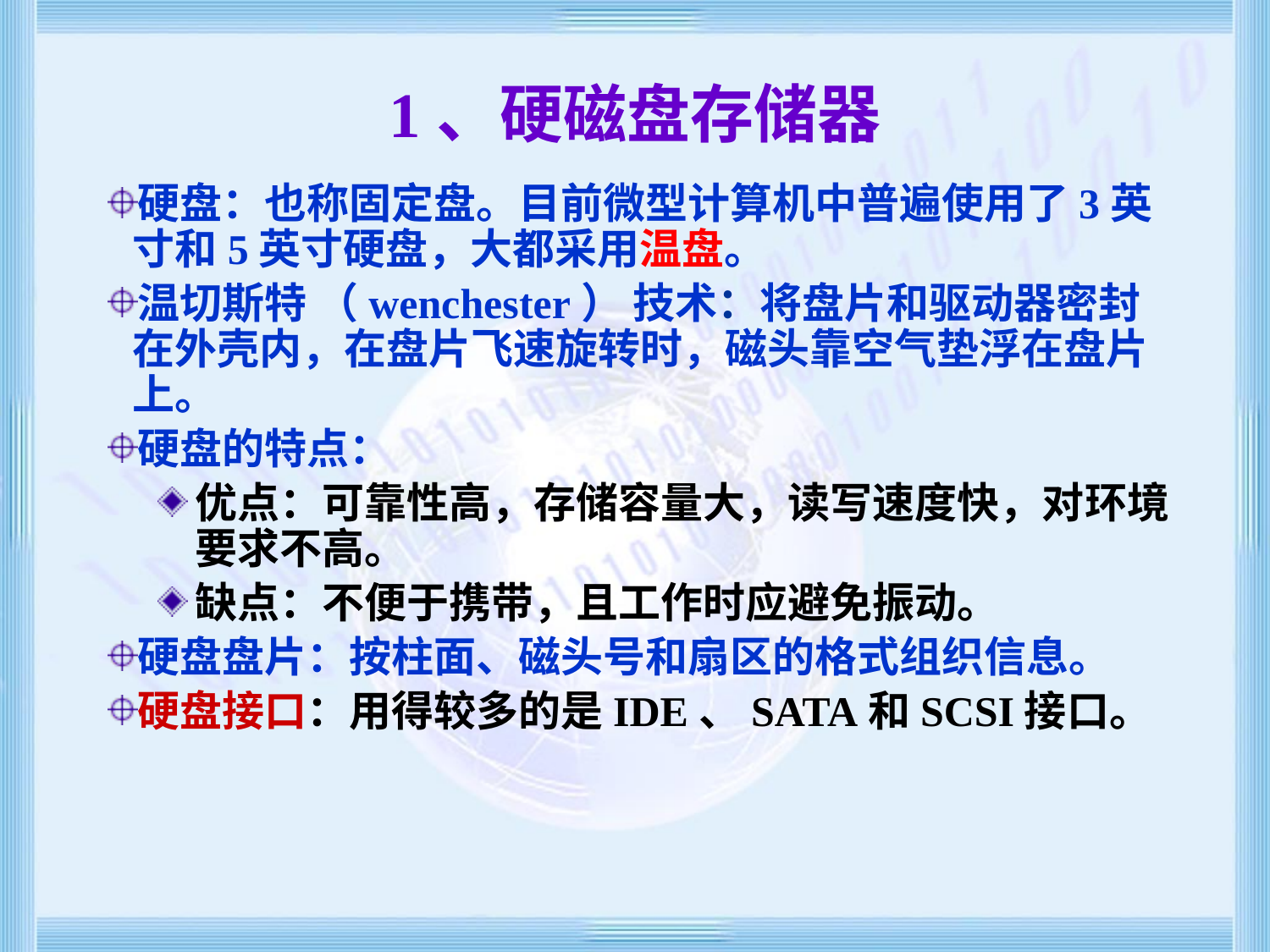

# 1、硬磁盘存储器
硬盘：也称固定盘。目前微型计算机中普遍使用了3英寸和5英寸硬盘，大都采用温盘。
温切斯特 （wenchester） 技术：将盘片和驱动器密封在外壳内，在盘片飞速旋转时，磁头靠空气垫浮在盘片上。
硬盘的特点：
优点：可靠性高，存储容量大，读写速度快，对环境要求不高。
缺点：不便于携带，且工作时应避免振动。
硬盘盘片：按柱面、磁头号和扇区的格式组织信息。
硬盘接口：用得较多的是IDE、SATA和SCSI接口。

19